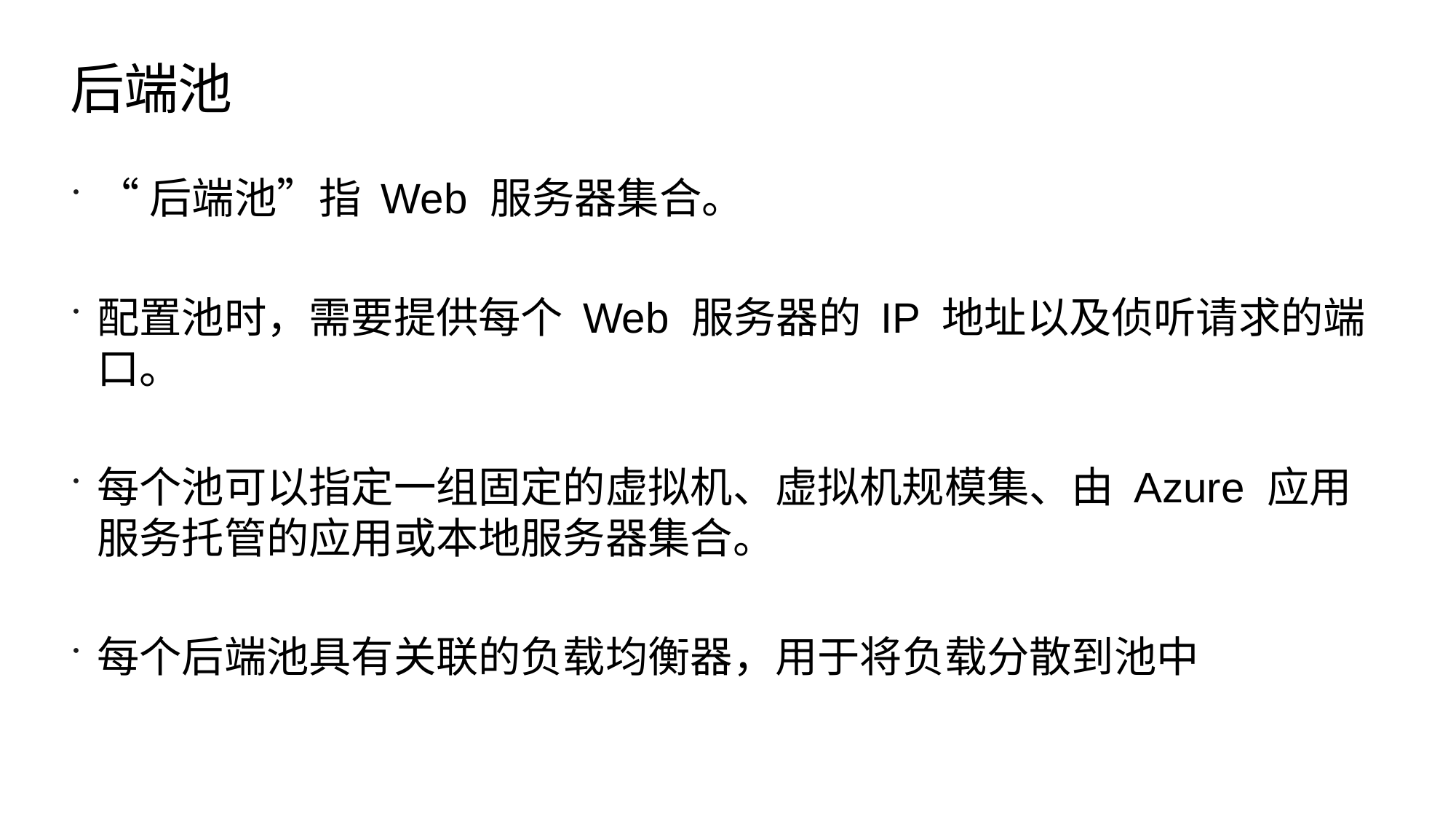

# 后端池
“后端池”指 Web 服务器集合。

配置池时，需要提供每个 Web 服务器的 IP 地址以及侦听请求的端口。

每个池可以指定一组固定的虚拟机、虚拟机规模集、由 Azure 应用服务托管的应用或本地服务器集合。

每个后端池具有关联的负载均衡器，用于将负载分散到池中